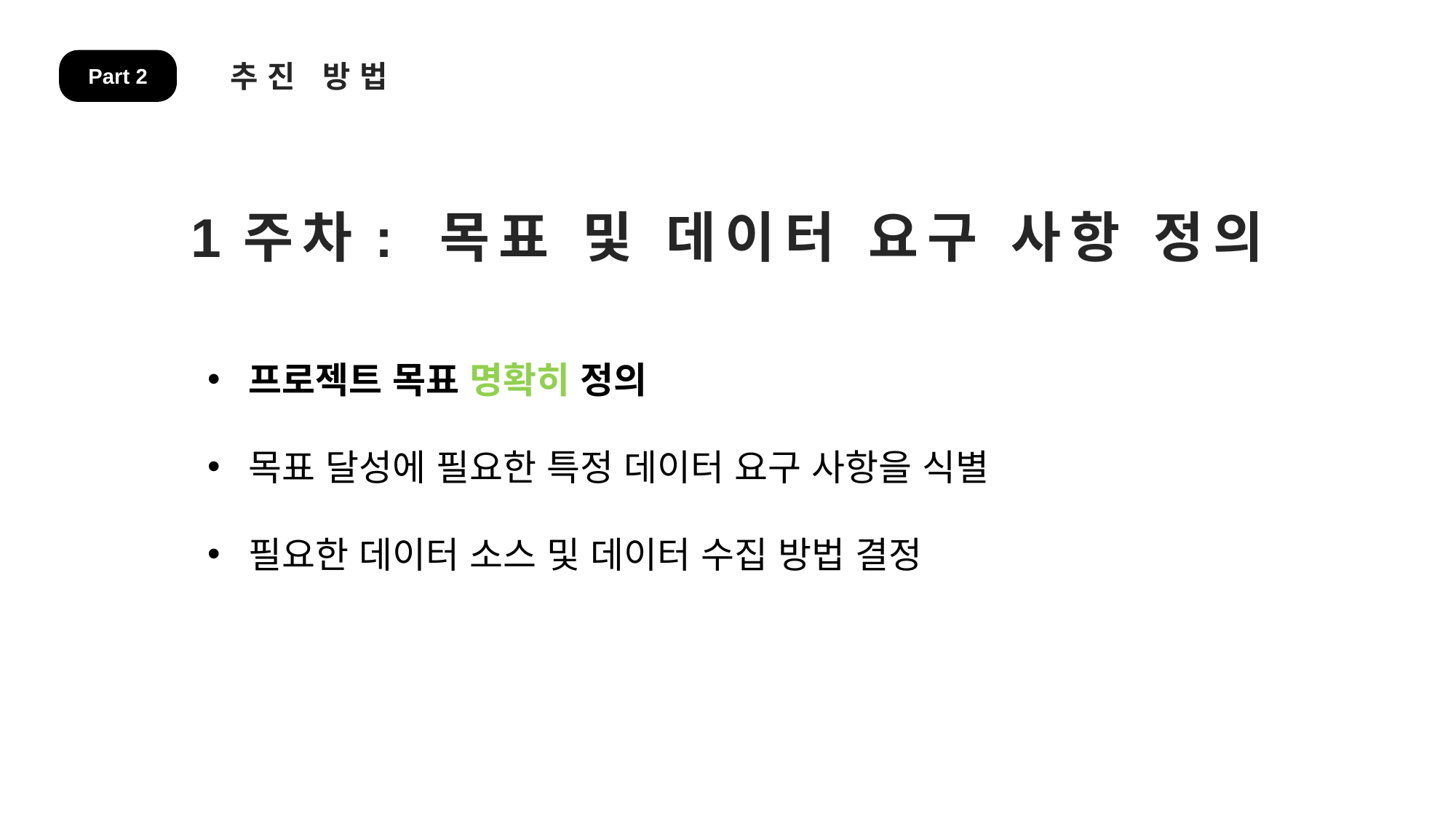

추진 방법
Part 2
1주차: 목표 및 데이터 요구 사항 정의
프로젝트 목표 명확히 정의

목표 달성에 필요한 특정 데이터 요구 사항을 식별

필요한 데이터 소스 및 데이터 수집 방법 결정